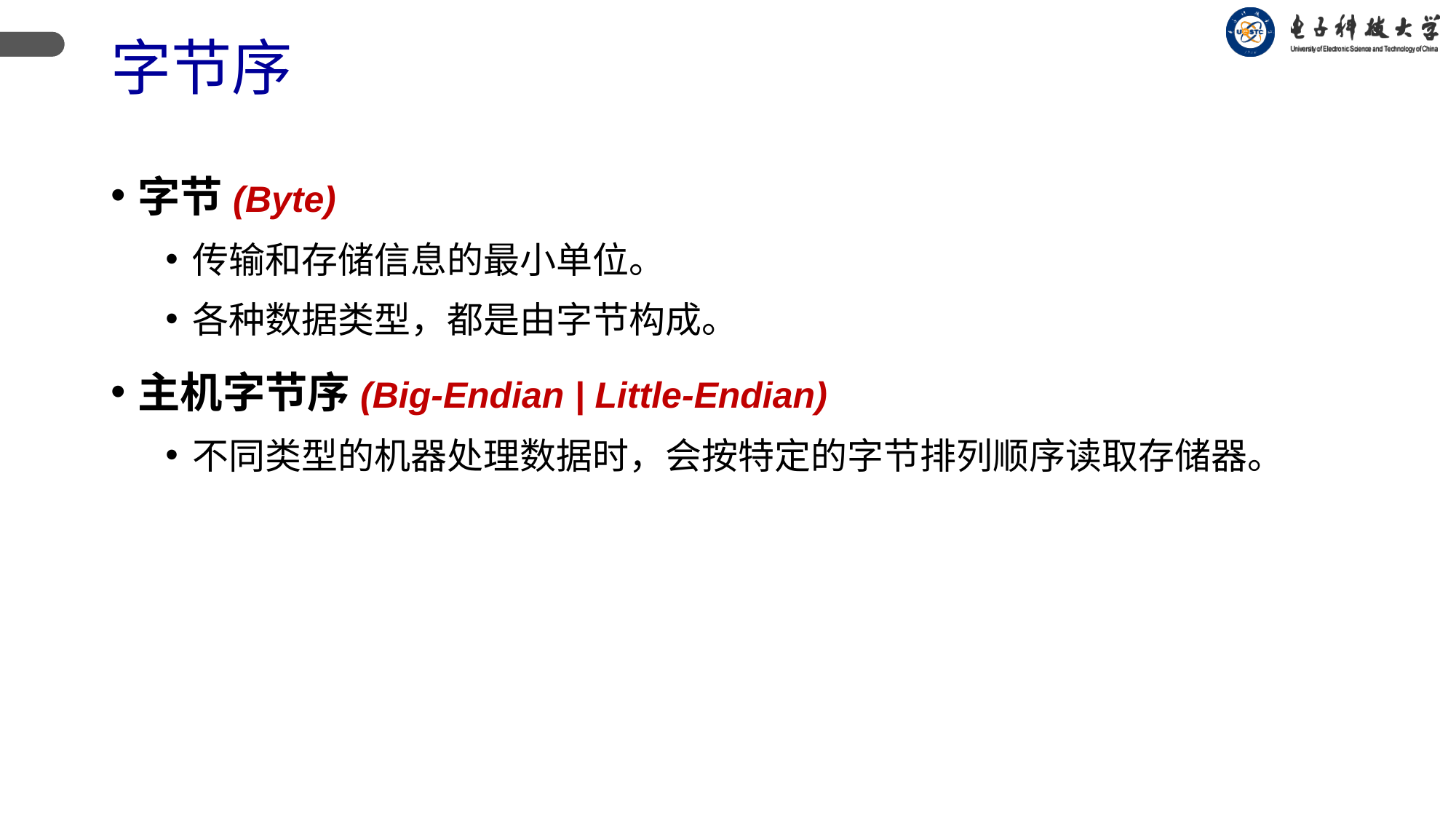

# 字节序
字节(Byte)
传输和存储信息的最小单位。
各种数据类型，都是由字节构成。
主机字节序(Big-Endian | Little-Endian)
不同类型的机器处理数据时，会按特定的字节排列顺序读取存储器。